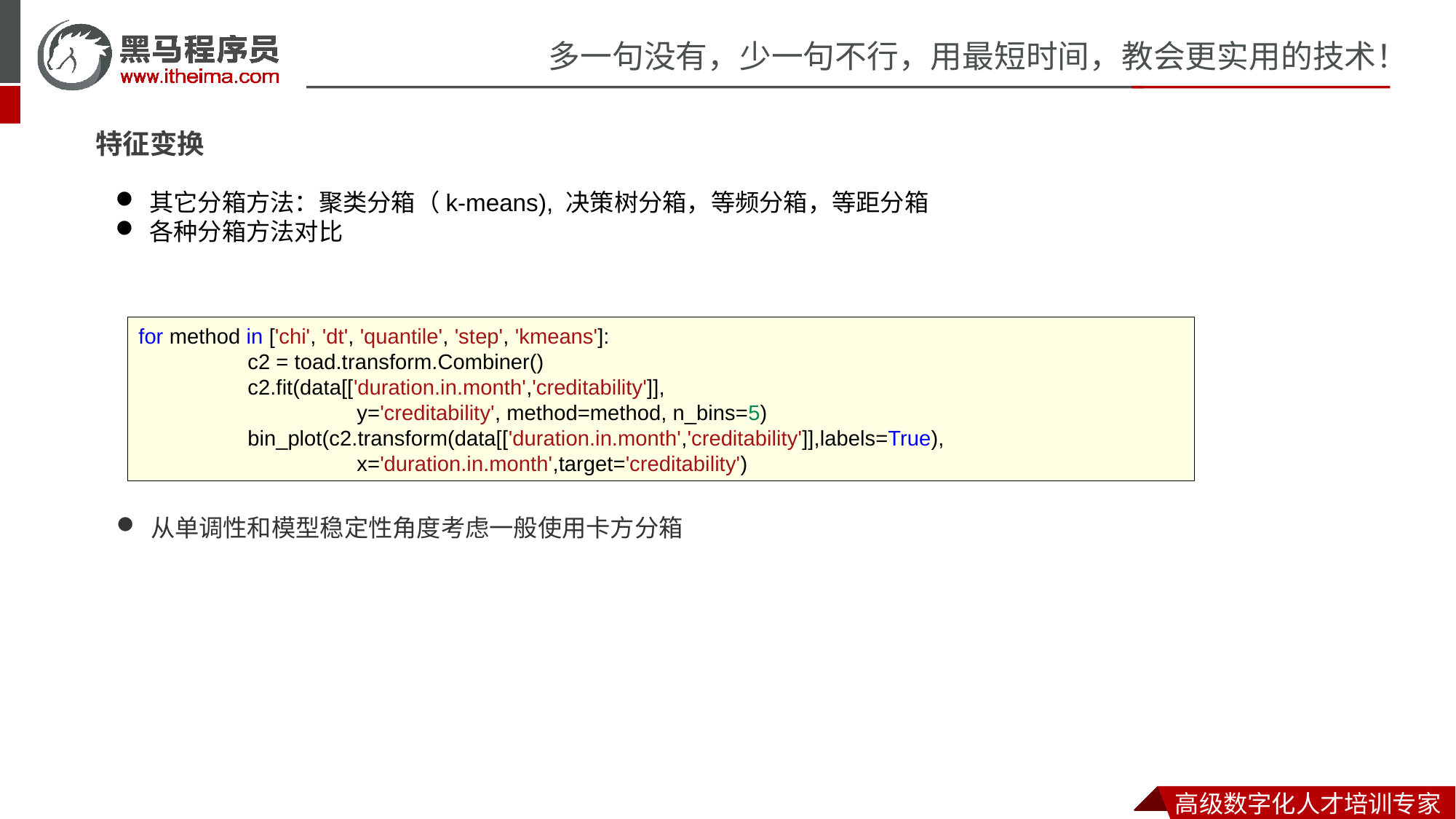

特征变换
其它分箱方法：聚类分箱（k-means), 决策树分箱，等频分箱，等距分箱
各种分箱方法对比
for method in ['chi', 'dt', 'quantile', 'step', 'kmeans']:
	c2 = toad.transform.Combiner()
	c2.fit(data[['duration.in.month','creditability']],
		y='creditability', method=method, n_bins=5)
	bin_plot(c2.transform(data[['duration.in.month','creditability']],labels=True),
		x='duration.in.month',target='creditability')
从单调性和模型稳定性角度考虑一般使用卡方分箱